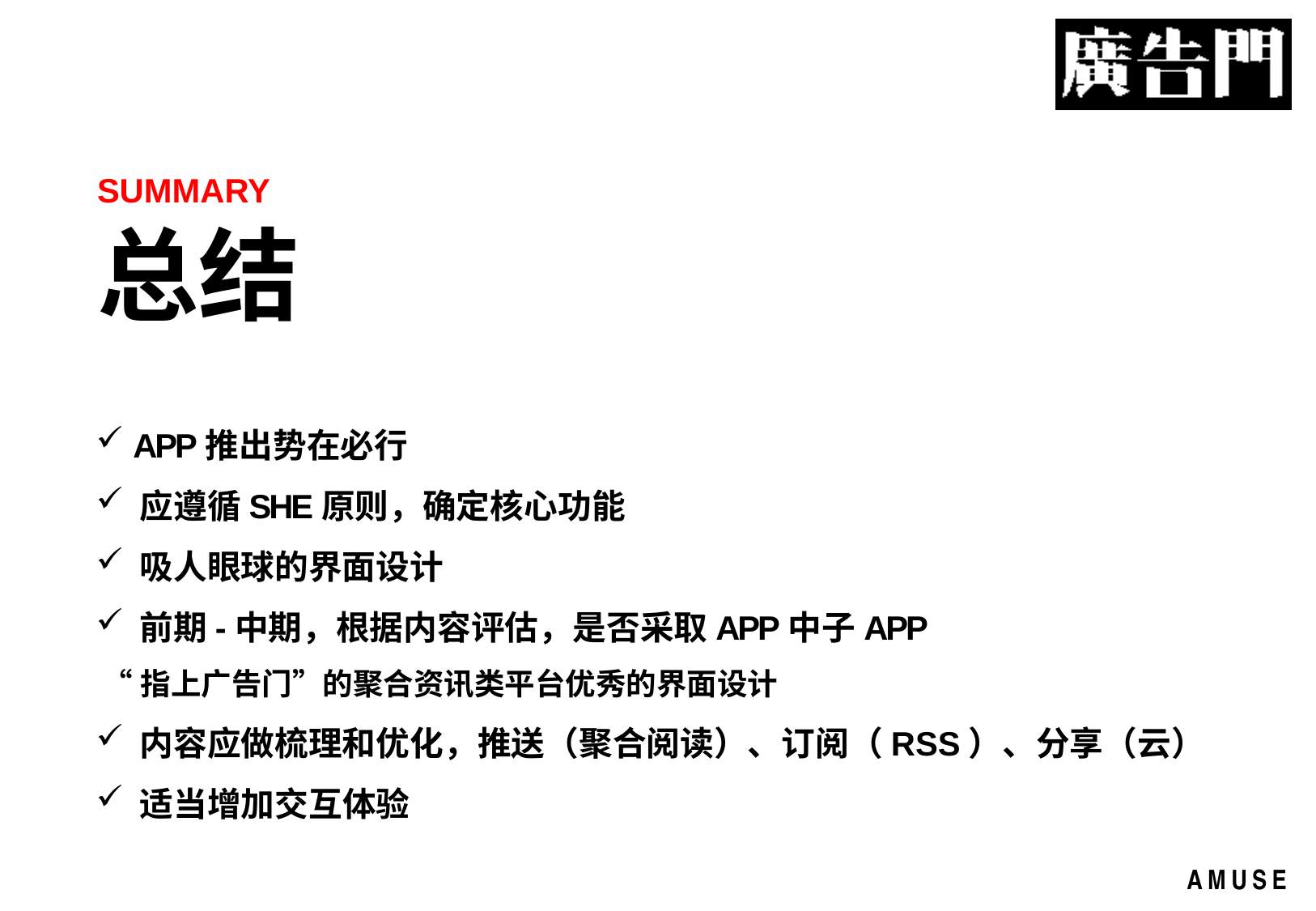

SUMMARY
总结
 APP推出势在必行
 应遵循SHE原则，确定核心功能
 吸人眼球的界面设计
 前期-中期，根据内容评估，是否采取APP中子APP
 “指上广告门”的聚合资讯类平台优秀的界面设计
 内容应做梳理和优化，推送（聚合阅读）、订阅（RSS）、分享（云）
 适当增加交互体验